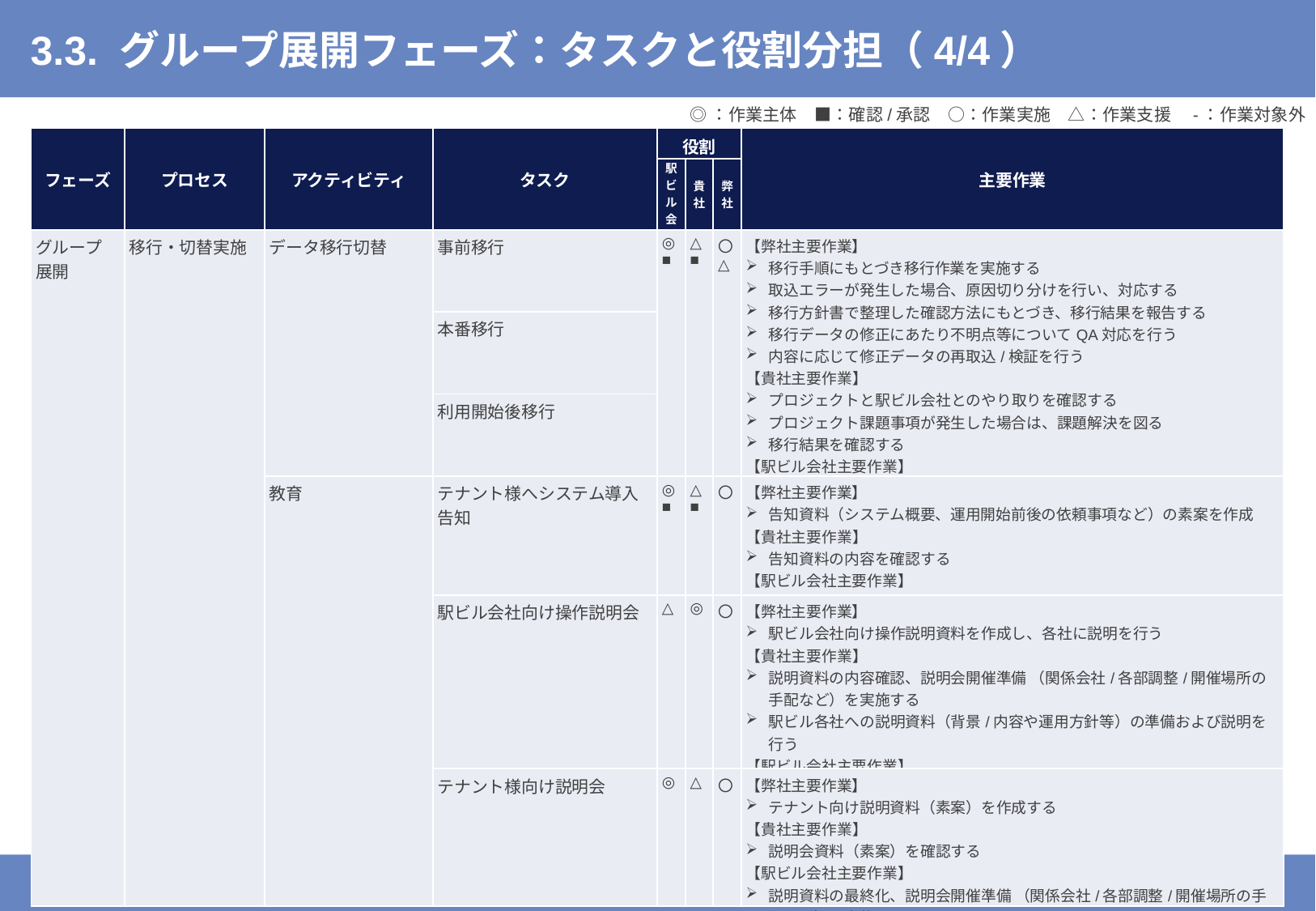

# 3.3. グループ展開フェーズ：タスクと役割分担（4/4）
◎：作業主体　■：確認/承認　○：作業実施　△：作業支援　-：作業対象外
| フェーズ | プロセス | アクティビティ | タスク | 役割 |  |  | 主要作業 |
| --- | --- | --- | --- | --- | --- | --- | --- |
|  |  |  |  | 駅ビル会社 | 貴社 | 弊社 |  |
| グループ 展開 | 移行・切替実施 | データ移行切替 | 事前移行 | ◎ ■ | △ ■ | 〇 △ | 【弊社主要作業】 移行手順にもとづき移行作業を実施する 取込エラーが発生した場合、原因切り分けを行い、対応する 移行方針書で整理した確認方法にもとづき、移行結果を報告する 移行データの修正にあたり不明点等についてQA対応を行う 内容に応じて修正データの再取込/検証を行う 【貴社主要作業】 プロジェクトと駅ビル会社とのやり取りを確認する プロジェクト課題事項が発生した場合は、課題解決を図る 移行結果を確認する 【駅ビル会社主要作業】 取込エラー発生時、内容に応じて移行データを修正する 移行結果の確認を行い、修正点等あれば移行データを修正する |
|  |  |  | 本番移行 |  |  |  |  |
|  |  |  | 利用開始後移行 |  |  |  |  |
|  |  | 教育 | テナント様へシステム導入告知 | ◎ ■ | △ ■ | 〇 | 【弊社主要作業】 告知資料（システム概要、運用開始前後の依頼事項など）の素案を作成 【貴社主要作業】 告知資料の内容を確認する 【駅ビル会社主要作業】 告知資料の内容を確認し、テナントへ告知する |
|  |  |  | 駅ビル会社向け操作説明会 | △ | ◎ | 〇 | 【弊社主要作業】 駅ビル会社向け操作説明資料を作成し、各社に説明を行う 【貴社主要作業】 説明資料の内容確認、説明会開催準備 （関係会社/各部調整/開催場所の手配など）を実施する 駅ビル各社への説明資料（背景/内容や運用方針等）の準備および説明を行う 【駅ビル会社主要作業】 説明内容の理解、移行統制（関係会社/各部調整など）を実施する |
|  |  |  | テナント様向け説明会 | ◎ | △ | 〇 | 【弊社主要作業】 テナント向け説明資料（素案）を作成する 【貴社主要作業】 説明会資料（素案）を確認する 【駅ビル会社主要作業】 説明資料の最終化、説明会開催準備 （関係会社/各部調整/開催場所の手配など）を実施する |